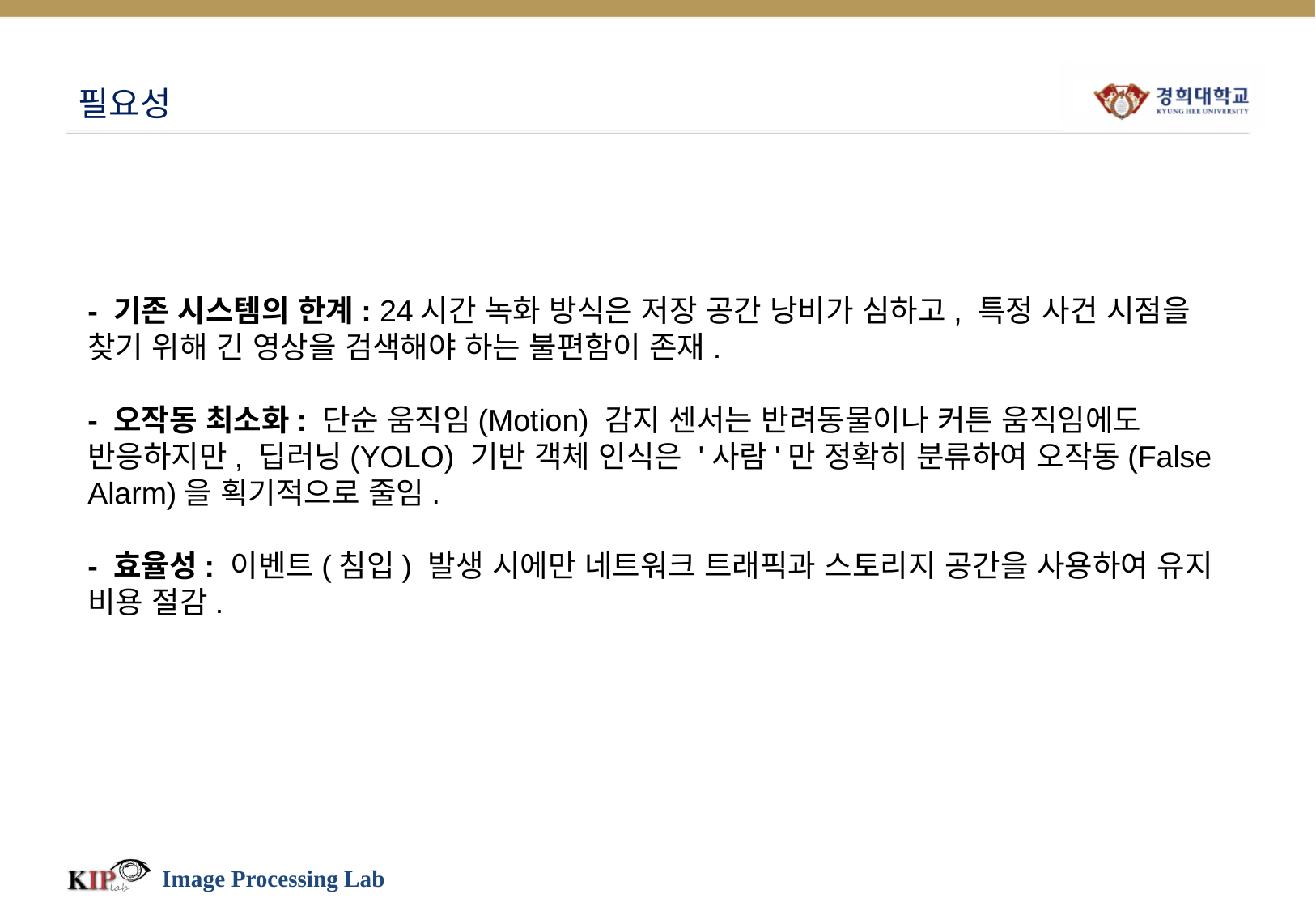

# 필요성
- 기존 시스템의 한계: 24시간 녹화 방식은 저장 공간 낭비가 심하고, 특정 사건 시점을 찾기 위해 긴 영상을 검색해야 하는 불편함이 존재.

- 오작동 최소화: 단순 움직임(Motion) 감지 센서는 반려동물이나 커튼 움직임에도 반응하지만, 딥러닝(YOLO) 기반 객체 인식은 '사람'만 정확히 분류하여 오작동(False Alarm)을 획기적으로 줄임.

- 효율성: 이벤트(침입) 발생 시에만 네트워크 트래픽과 스토리지 공간을 사용하여 유지 비용 절감.
Image Processing Lab